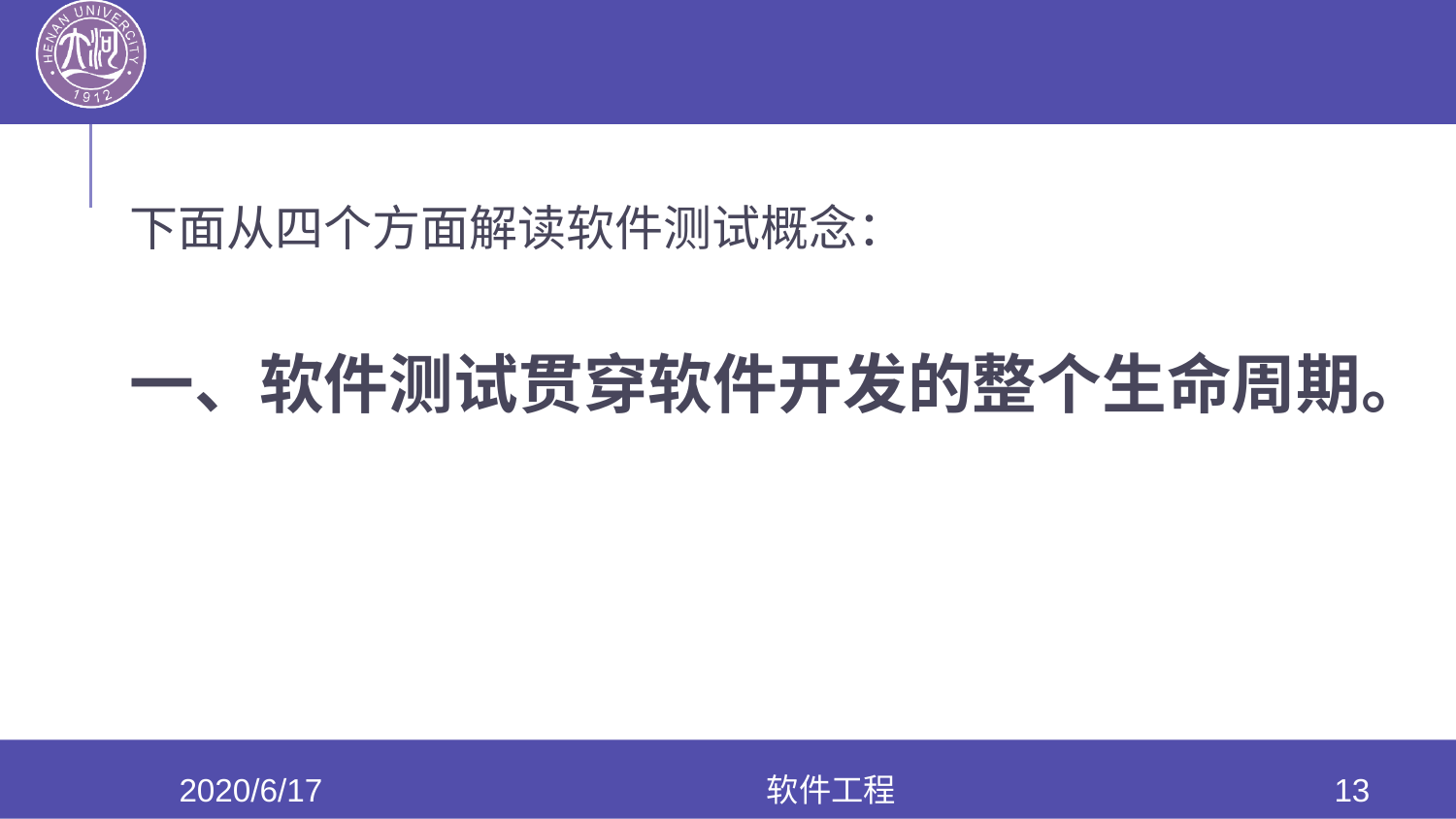

下面从四个方面解读软件测试概念：
一、软件测试贯穿软件开发的整个生命周期。
2020/6/17
软件工程
13